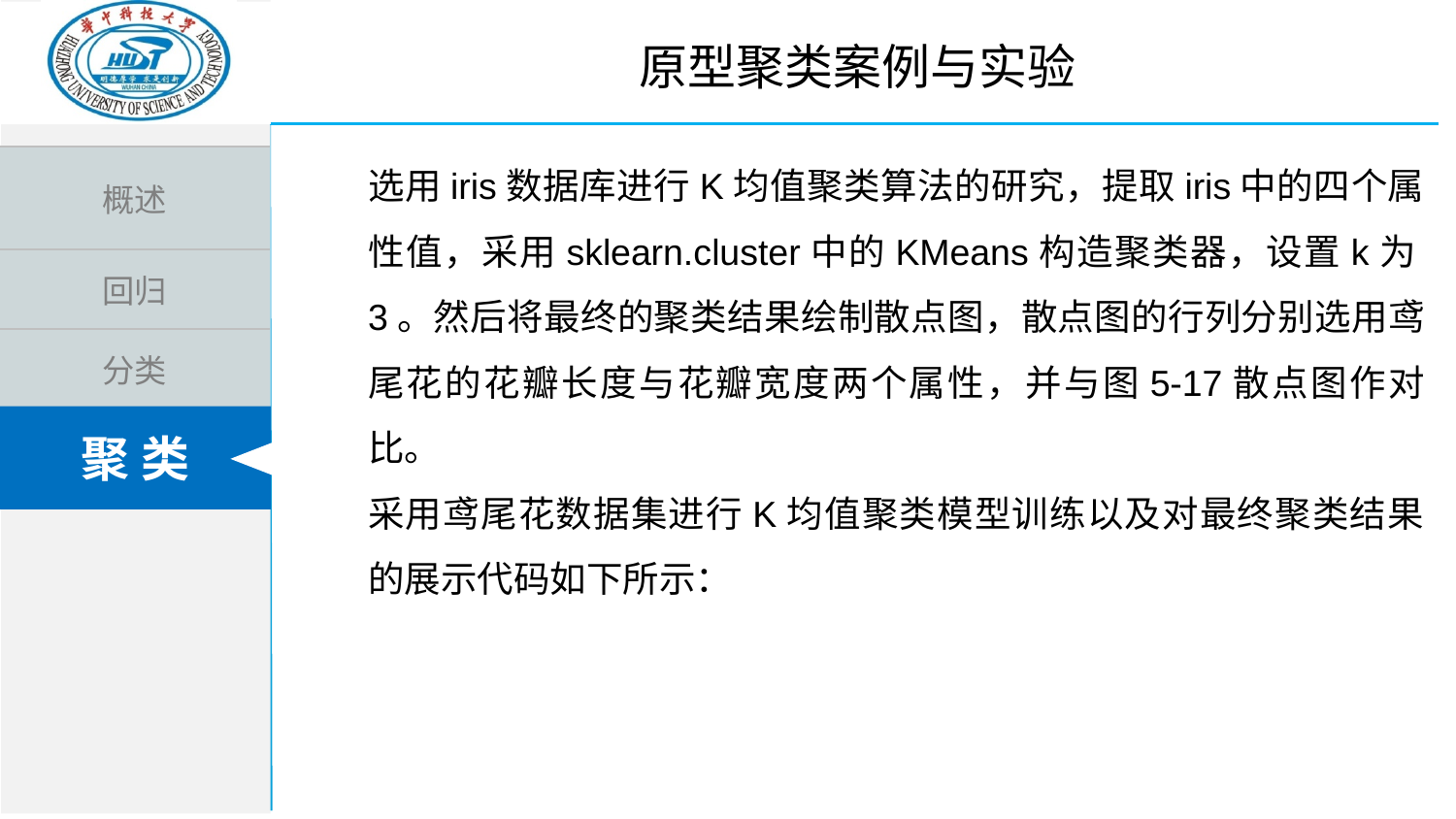

原型聚类案例与实验
选用iris数据库进行K均值聚类算法的研究，提取iris中的四个属性值，采用sklearn.cluster中的KMeans构造聚类器，设置k为3。然后将最终的聚类结果绘制散点图，散点图的行列分别选用鸢尾花的花瓣长度与花瓣宽度两个属性，并与图5-17散点图作对比。
采用鸢尾花数据集进行K均值聚类模型训练以及对最终聚类结果的展示代码如下所示：